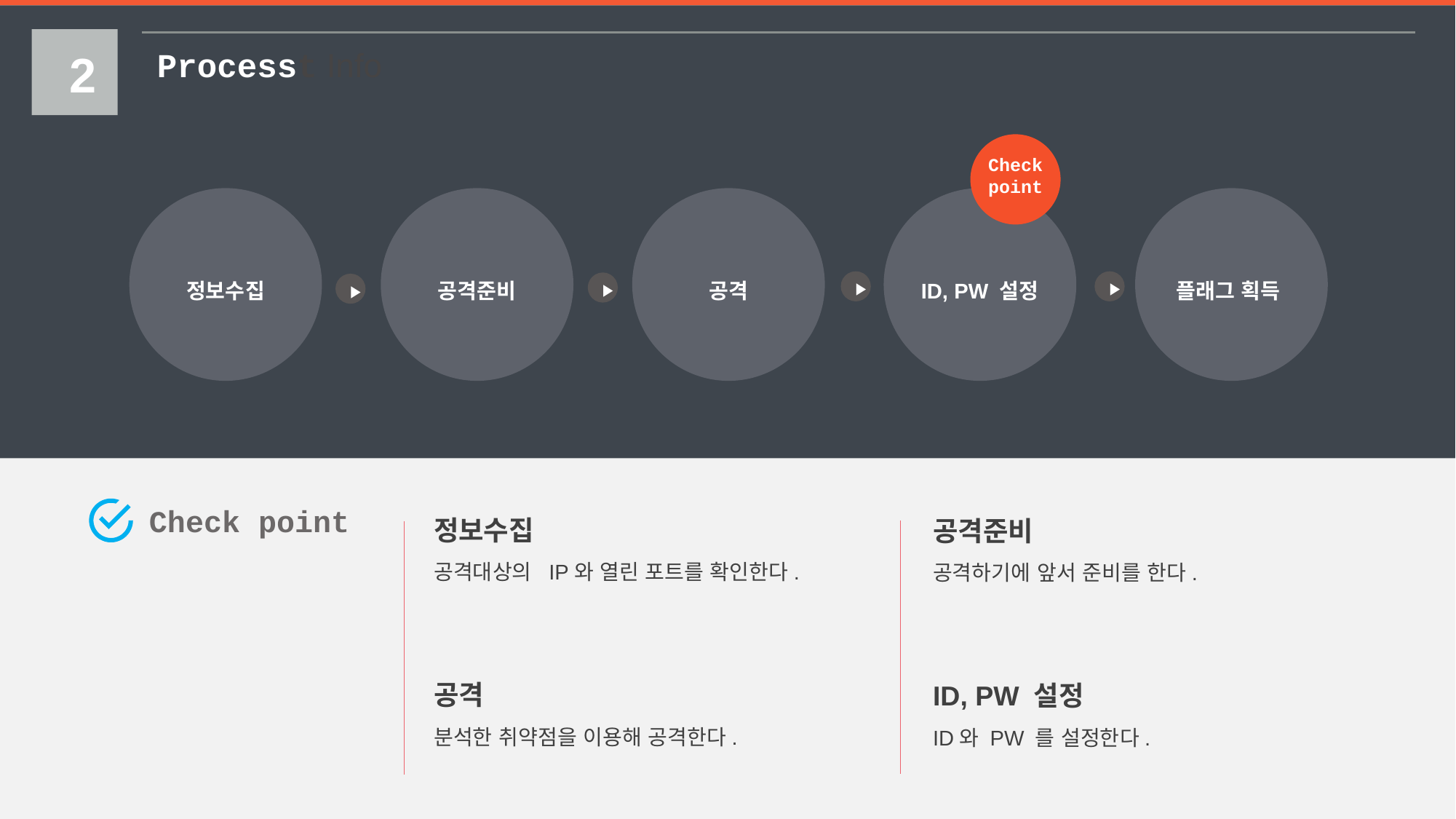

2
Processt Info

Check point

공격준비
공격
ID, PW 설정
플래그 획득
정보수집
▶

▶

▶

▶

정보수집
공격대상의  IP와 열린 포트를 확인한다.
공격준비
공격하기에 앞서 준비를 한다.

Check point

공격
분석한 취약점을 이용해 공격한다.
ID, PW 설정
ID와 PW 를 설정한다.